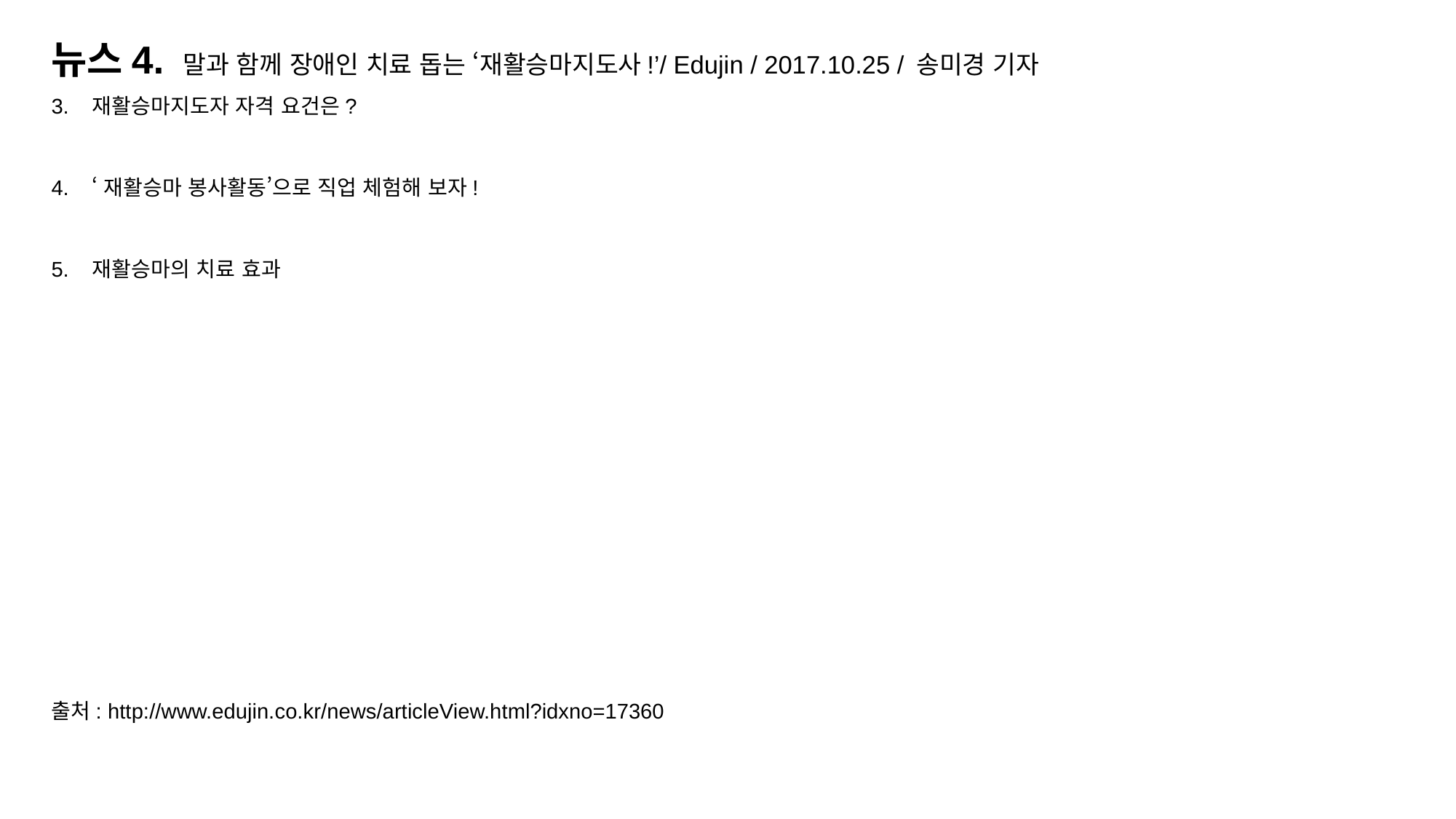

뉴스4. 말과 함께 장애인 치료 돕는 ‘재활승마지도사!’/ Edujin / 2017.10.25 / 송미경 기자
재활승마지도자 자격 요건은?

‘재활승마 봉사활동’으로 직업 체험해 보자!

재활승마의 치료 효과

출처: http://www.edujin.co.kr/news/articleView.html?idxno=17360